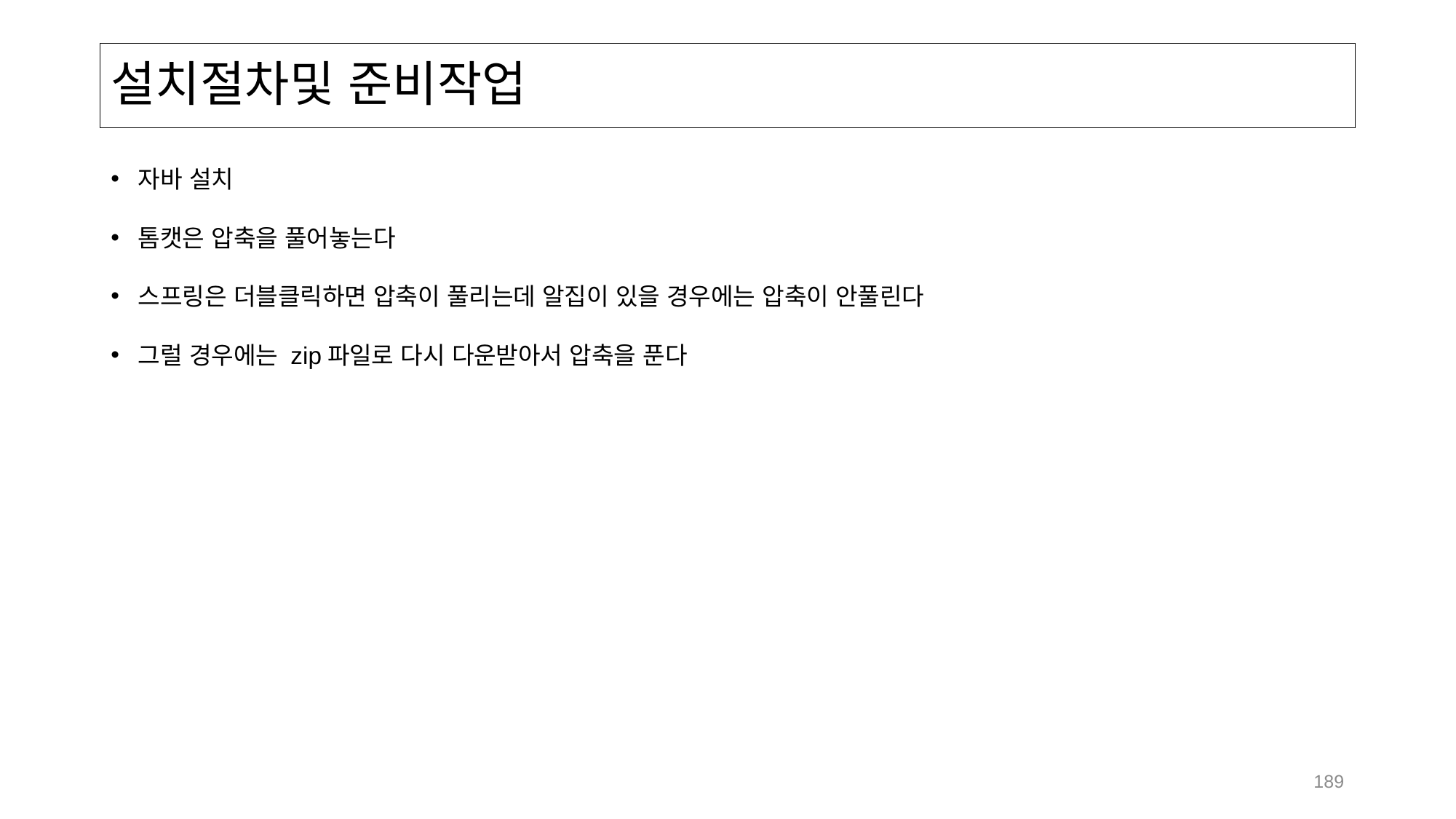

# 설치절차및 준비작업
자바 설치
톰캣은 압축을 풀어놓는다
스프링은 더블클릭하면 압축이 풀리는데 알집이 있을 경우에는 압축이 안풀린다
그럴 경우에는 zip파일로 다시 다운받아서 압축을 푼다

189